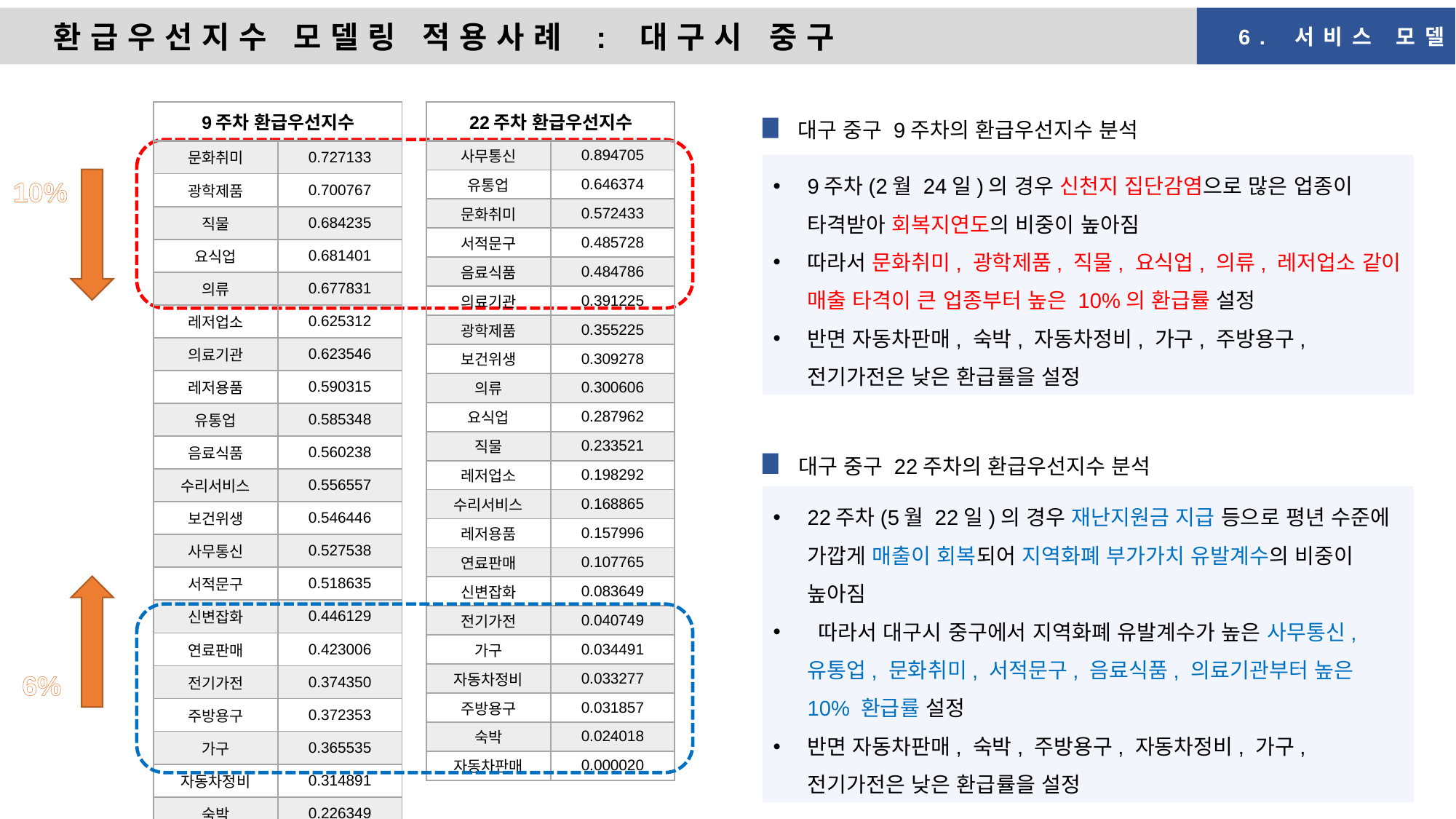

환급우선지수 모델링 적용사례 : 대구시 중구
6. 서비스 모델
| 9주차 환급우선지수 |  |
| --- | --- |
| 문화취미 | 0.727133 |
| 광학제품 | 0.700767 |
| 직물 | 0.684235 |
| 요식업 | 0.681401 |
| 의류 | 0.677831 |
| 레저업소 | 0.625312 |
| 의료기관 | 0.623546 |
| 레저용품 | 0.590315 |
| 유통업 | 0.585348 |
| 음료식품 | 0.560238 |
| 수리서비스 | 0.556557 |
| 보건위생 | 0.546446 |
| 사무통신 | 0.527538 |
| 서적문구 | 0.518635 |
| 신변잡화 | 0.446129 |
| 연료판매 | 0.423006 |
| 전기가전 | 0.374350 |
| 주방용구 | 0.372353 |
| 가구 | 0.365535 |
| 자동차정비 | 0.314891 |
| 숙박 | 0.226349 |
| 자동차판매 | 0.000387 |
| 22주차 환급우선지수 |  |
| --- | --- |
| 사무통신 | 0.894705 |
| 유통업 | 0.646374 |
| 문화취미 | 0.572433 |
| 서적문구 | 0.485728 |
| 음료식품 | 0.484786 |
| 의료기관 | 0.391225 |
| 광학제품 | 0.355225 |
| 보건위생 | 0.309278 |
| 의류 | 0.300606 |
| 요식업 | 0.287962 |
| 직물 | 0.233521 |
| 레저업소 | 0.198292 |
| 수리서비스 | 0.168865 |
| 레저용품 | 0.157996 |
| 연료판매 | 0.107765 |
| 신변잡화 | 0.083649 |
| 전기가전 | 0.040749 |
| 가구 | 0.034491 |
| 자동차정비 | 0.033277 |
| 주방용구 | 0.031857 |
| 숙박 | 0.024018 |
| 자동차판매 | 0.000020 |
대구 중구 9주차의 환급우선지수 분석

9주차(2월 24일)의 경우 신천지 집단감염으로 많은 업종이 타격받아 회복지연도의 비중이 높아짐
따라서 문화취미, 광학제품, 직물, 요식업, 의류, 레저업소 같이 매출 타격이 큰 업종부터 높은 10%의 환급률 설정
반면 자동차판매, 숙박, 자동차정비, 가구, 주방용구, 전기가전은 낮은 환급률을 설정
10%

대구 중구 22주차의 환급우선지수 분석

22주차(5월 22일)의 경우 재난지원금 지급 등으로 평년 수준에 가깝게 매출이 회복되어 지역화폐 부가가치 유발계수의 비중이 높아짐
 따라서 대구시 중구에서 지역화폐 유발계수가 높은 사무통신, 유통업, 문화취미, 서적문구, 음료식품, 의료기관부터 높은 10% 환급률 설정
반면 자동차판매, 숙박, 주방용구, 자동차정비, 가구, 전기가전은 낮은 환급률을 설정

6%